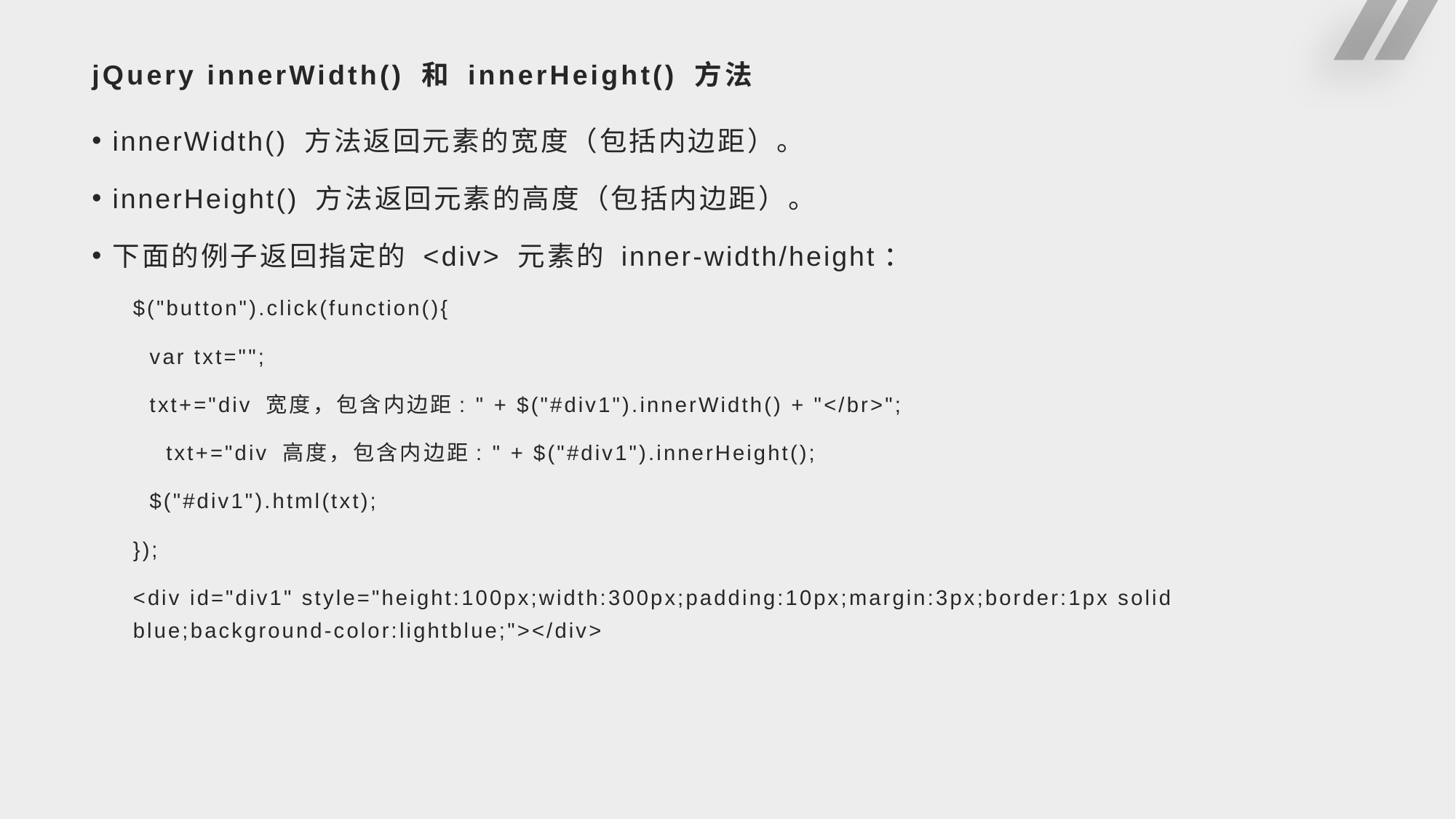

# jQuery innerWidth() 和 innerHeight() 方法
innerWidth() 方法返回元素的宽度（包括内边距）。
innerHeight() 方法返回元素的高度（包括内边距）。
下面的例子返回指定的 <div> 元素的 inner-width/height：
$("button").click(function(){
  var txt="";
  txt+="div 宽度，包含内边距: " + $("#div1").innerWidth() + "</br>";
    txt+="div 高度，包含内边距: " + $("#div1").innerHeight();
  $("#div1").html(txt);
});
<div id="div1" style="height:100px;width:300px;padding:10px;margin:3px;border:1px solid blue;background-color:lightblue;"></div>